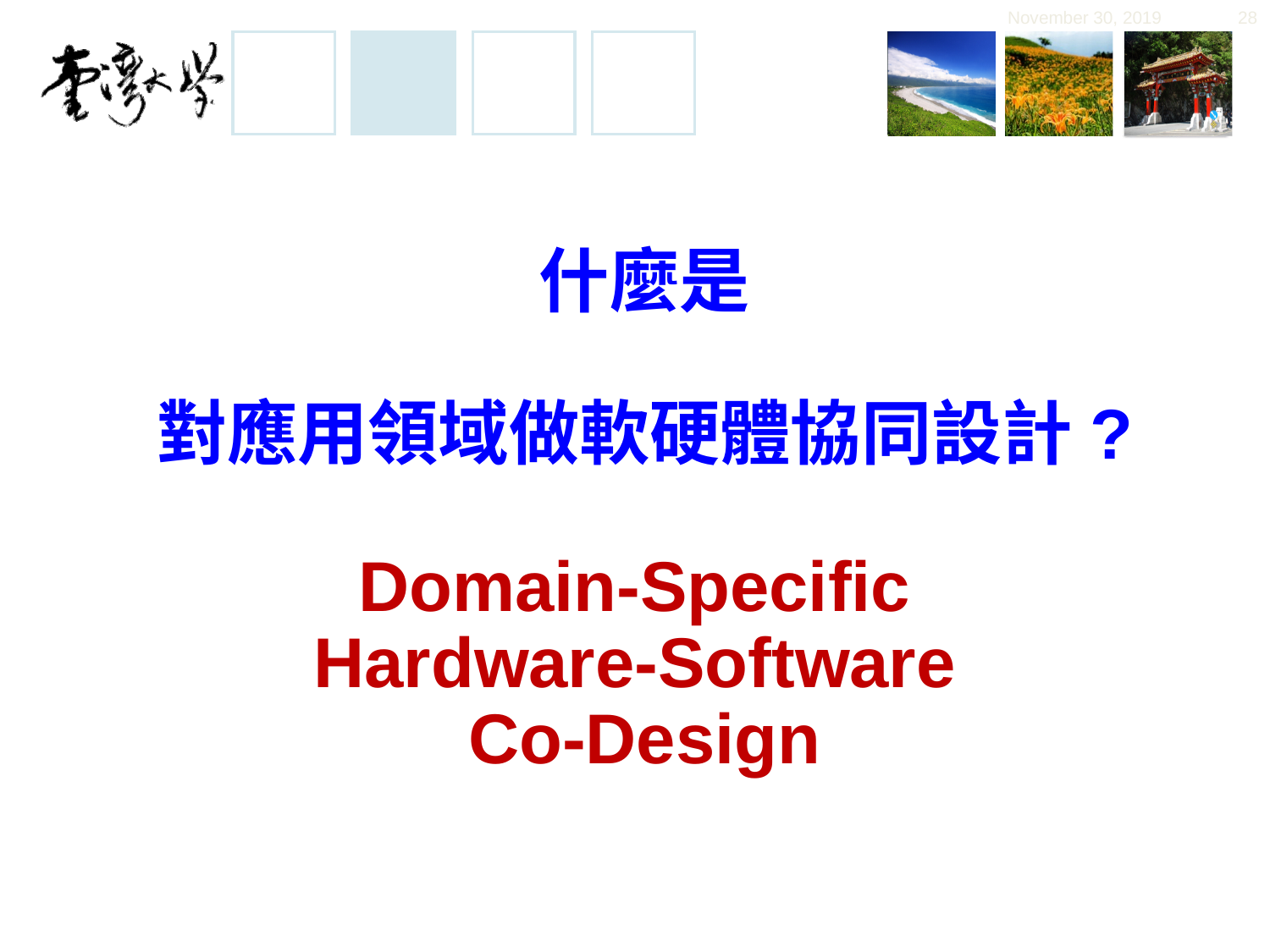

November 30, 2019
28
# 什麼是 對應用領域做軟硬體協同設計? Domain-Specific Hardware-Software Co-Design